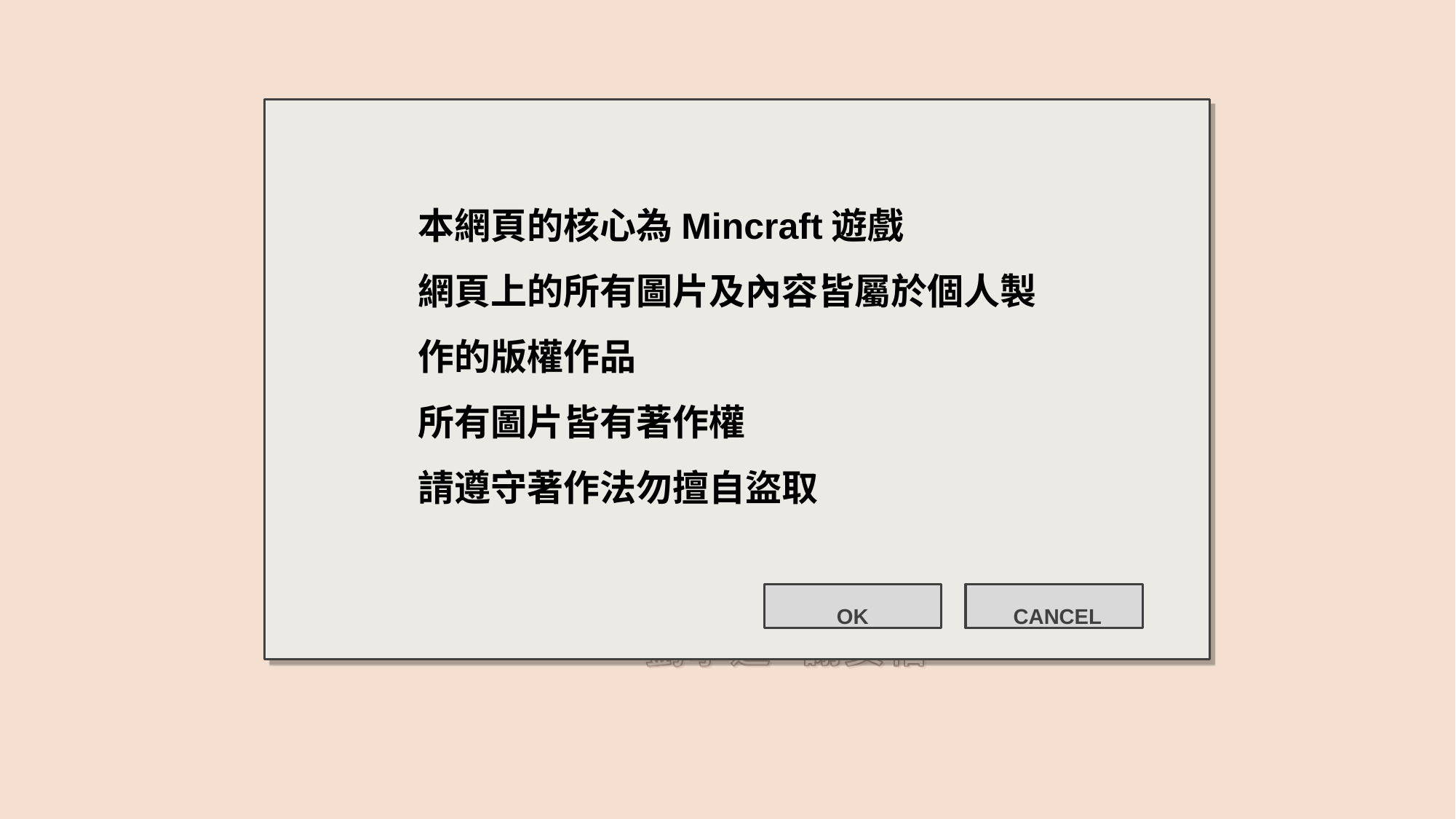

本網頁的核心為Mincraft遊戲
網頁上的所有圖片及內容皆屬於個人製作的版權作品
所有圖片皆有著作權
請遵守著作法勿擅自盜取
OK
CANCEL

版權聲明
CANCEL
OK

版權聲明
CANCEL
OK

版權聲明
CANCEL
OK

ＢＵＤＤＹ-INFO